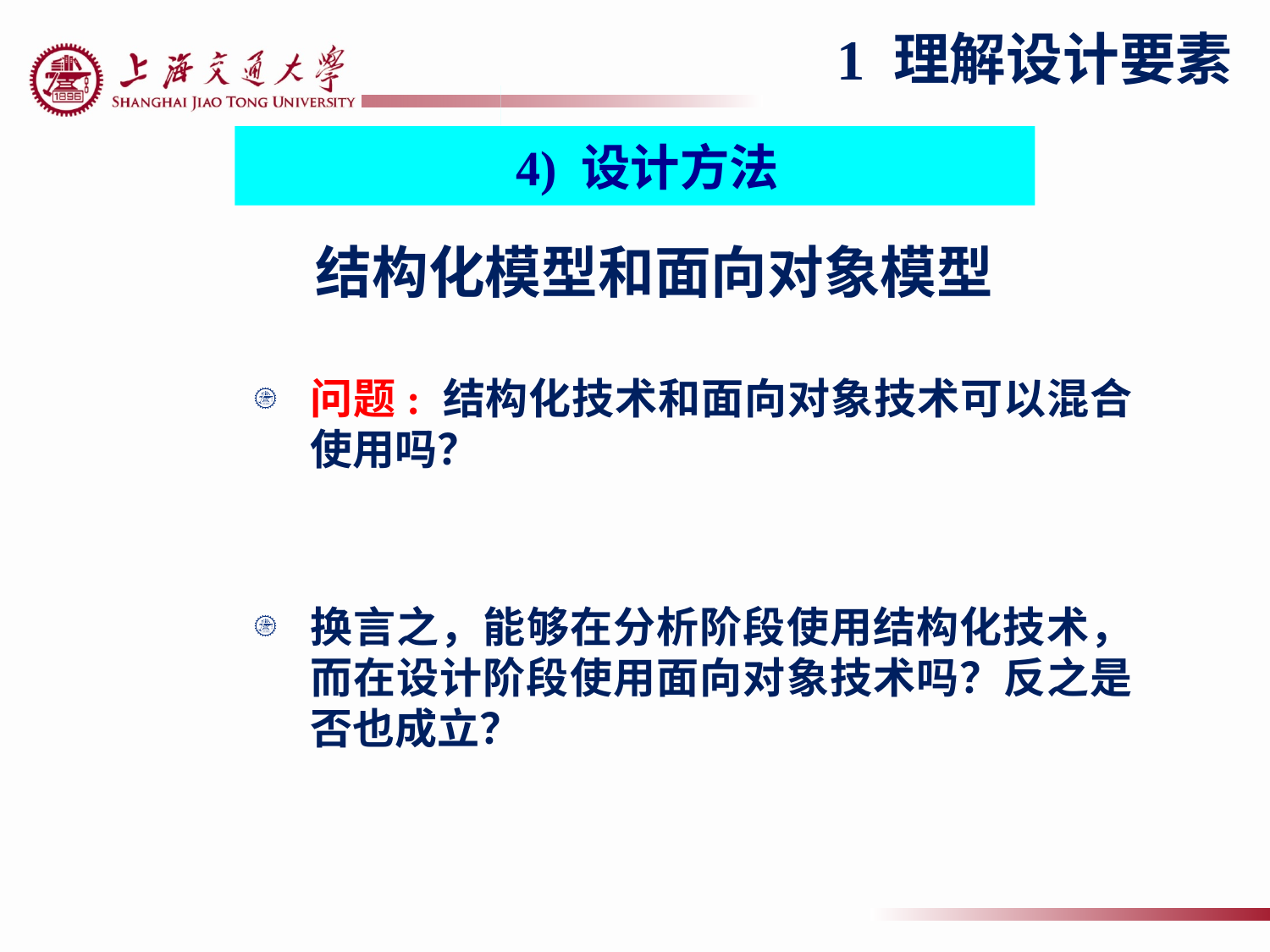

1 理解设计要素

  4) 设计方法
# 结构化模型和面向对象模型
问题: 结构化技术和面向对象技术可以混合使用吗？

换言之，能够在分析阶段使用结构化技术，而在设计阶段使用面向对象技术吗？反之是否也成立？